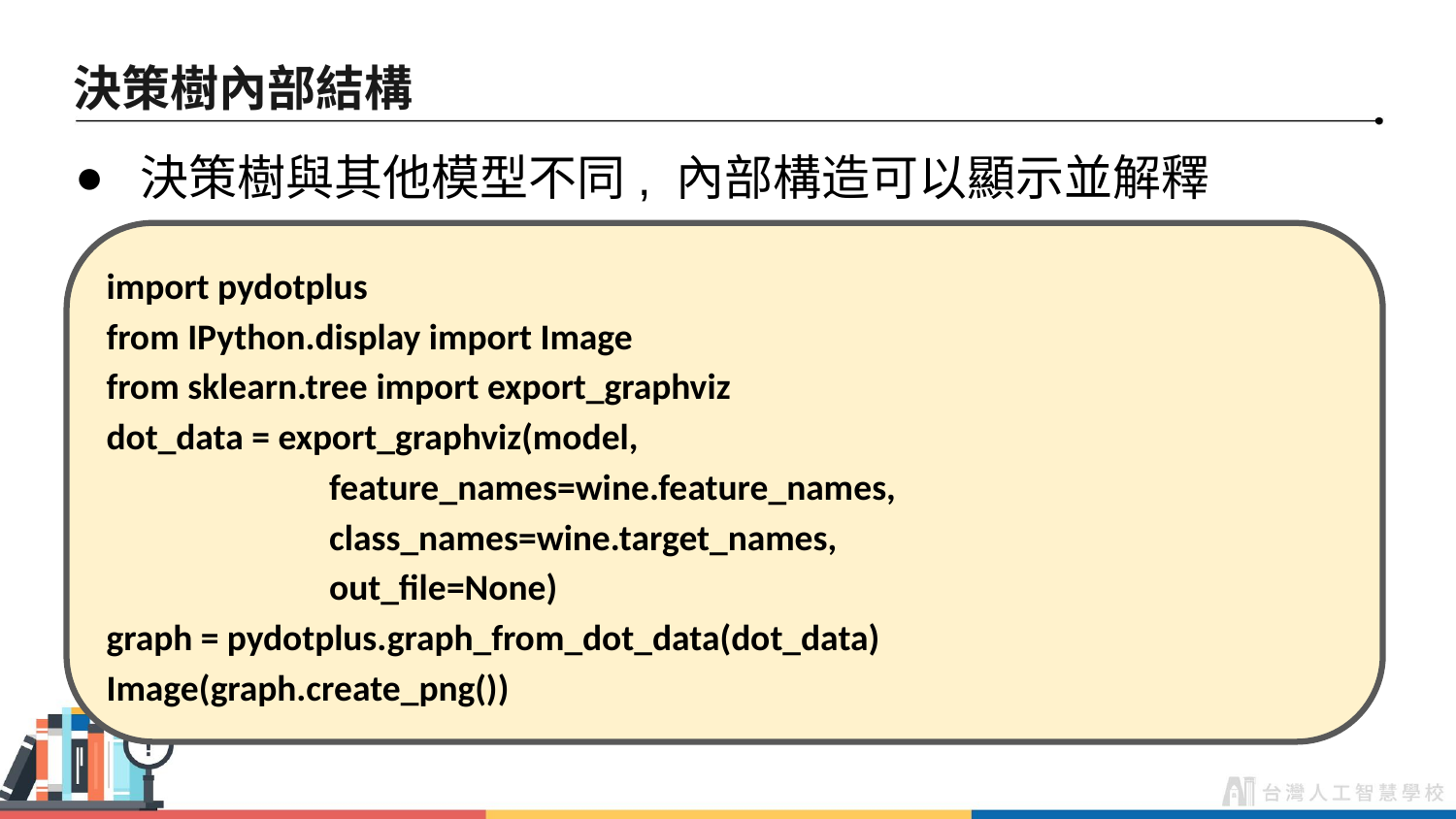

# 決策樹內部結構
決策樹與其他模型不同, 內部構造可以顯示並解釋

import pydotplus
from IPython.display import Image
from sklearn.tree import export_graphviz
dot_data = export_graphviz(model,
                           feature_names=wine.feature_names,
                           class_names=wine.target_names,
                           out_file=None)
graph = pydotplus.graph_from_dot_data(dot_data)
Image(graph.create_png())